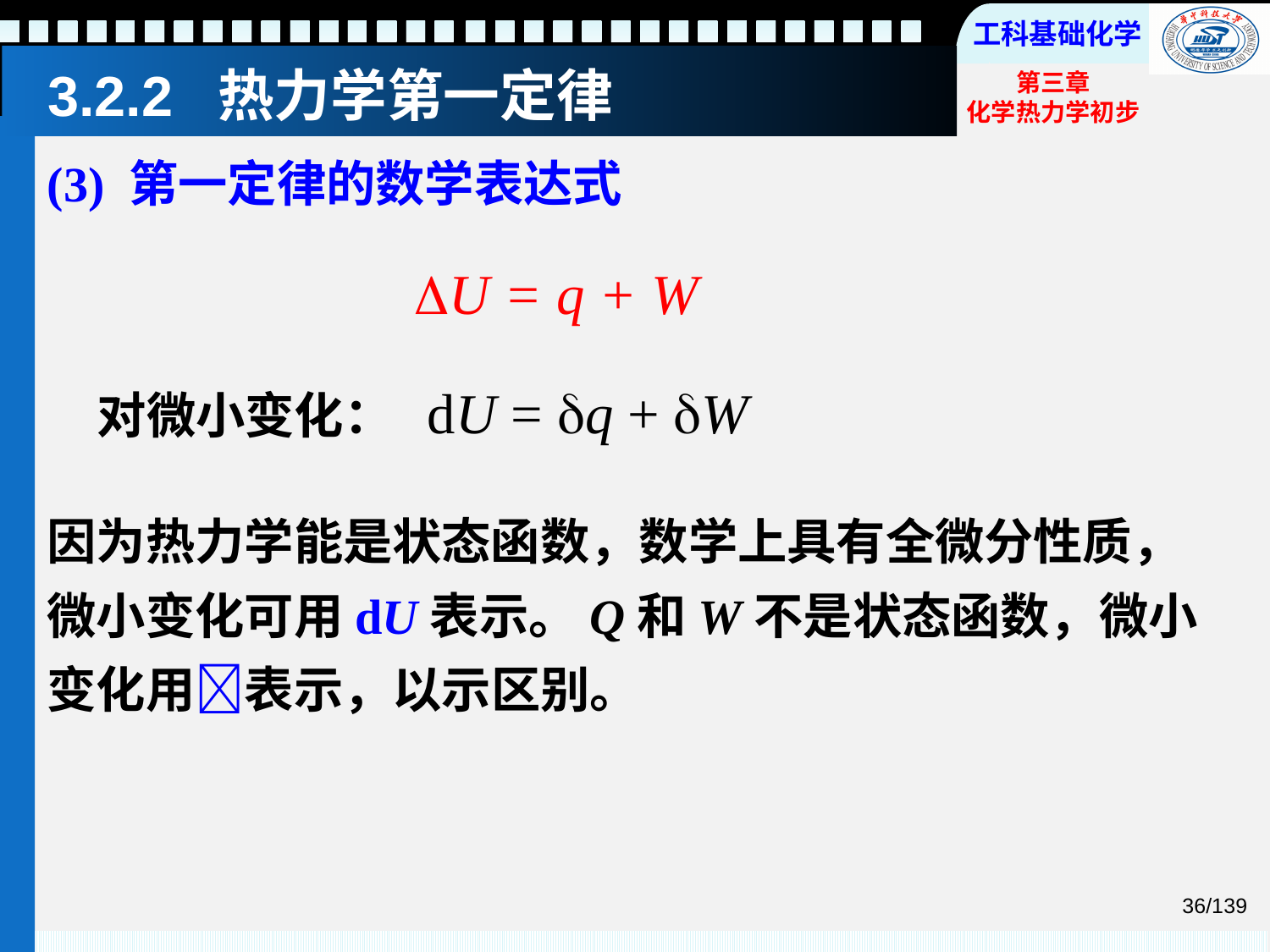

# 3.2.2  热力学第一定律
(3) 第一定律的数学表达式
ΔU = q + W
对微小变化：  dU = δq + δW
因为热力学能是状态函数，数学上具有全微分性质，微小变化可用dU表示。Q和W不是状态函数，微小变化用δ表示，以示区别。